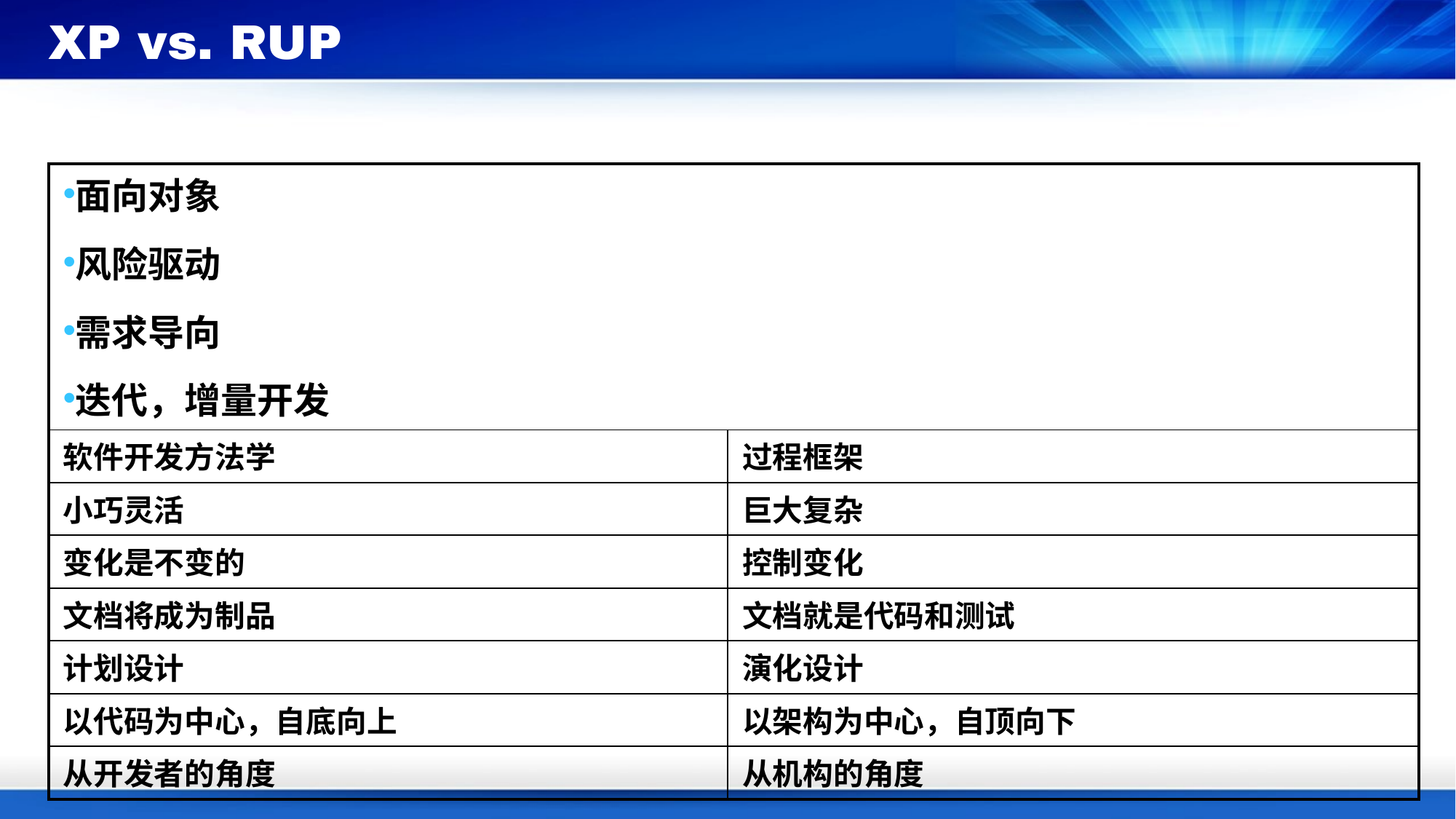

# XP vs. RUP
| 面向对象 风险驱动 需求导向 迭代，增量开发 |  |
| --- | --- |
| 软件开发方法学 | 过程框架 |
| 小巧灵活 | 巨大复杂 |
| 变化是不变的 | 控制变化 |
| 文档将成为制品 | 文档就是代码和测试 |
| 计划设计 | 演化设计 |
| 以代码为中心，自底向上 | 以架构为中心，自顶向下 |
| 从开发者的角度 | 从机构的角度 |